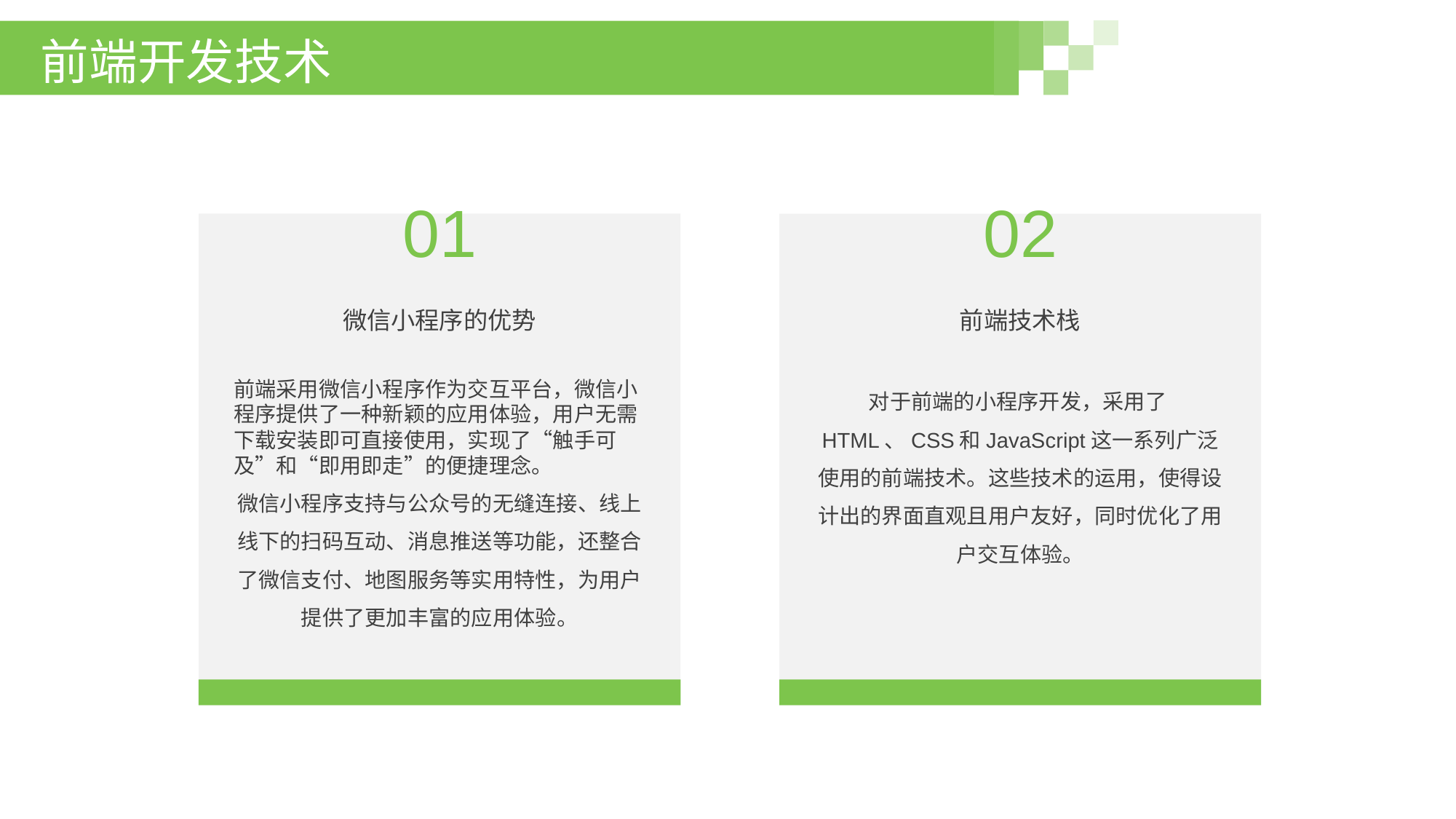

前端开发技术

01
02

微信小程序的优势
前端技术栈
前端采用微信小程序作为交互平台，微信小程序提供了一种新颖的应用体验，用户无需下载安装即可直接使用，实现了“触手可及”和“即用即走”的便捷理念。
微信小程序支持与公众号的无缝连接、线上线下的扫码互动、消息推送等功能，还整合了微信支付、地图服务等实用特性，为用户提供了更加丰富的应用体验。
对于前端的小程序开发，采用了HTML、CSS和JavaScript这一系列广泛使用的前端技术。这些技术的运用，使得设计出的界面直观且用户友好，同时优化了用户交互体验。